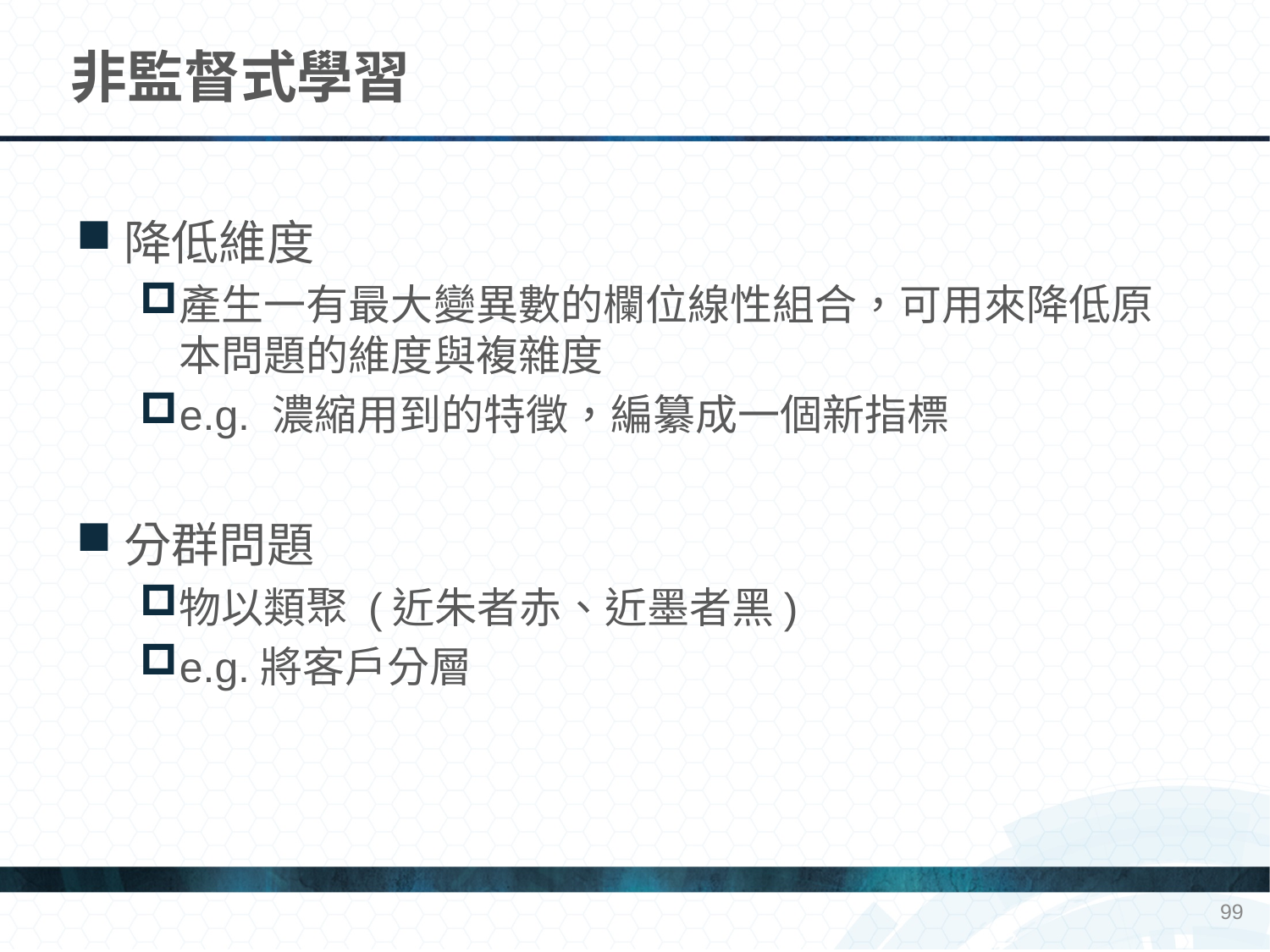

# 非監督式學習
降低維度
產生一有最大變異數的欄位線性組合，可用來降低原本問題的維度與複雜度
e.g. 濃縮用到的特徵，編纂成一個新指標

分群問題
物以類聚 (近朱者赤、近墨者黑)
e.g.將客戶分層
99